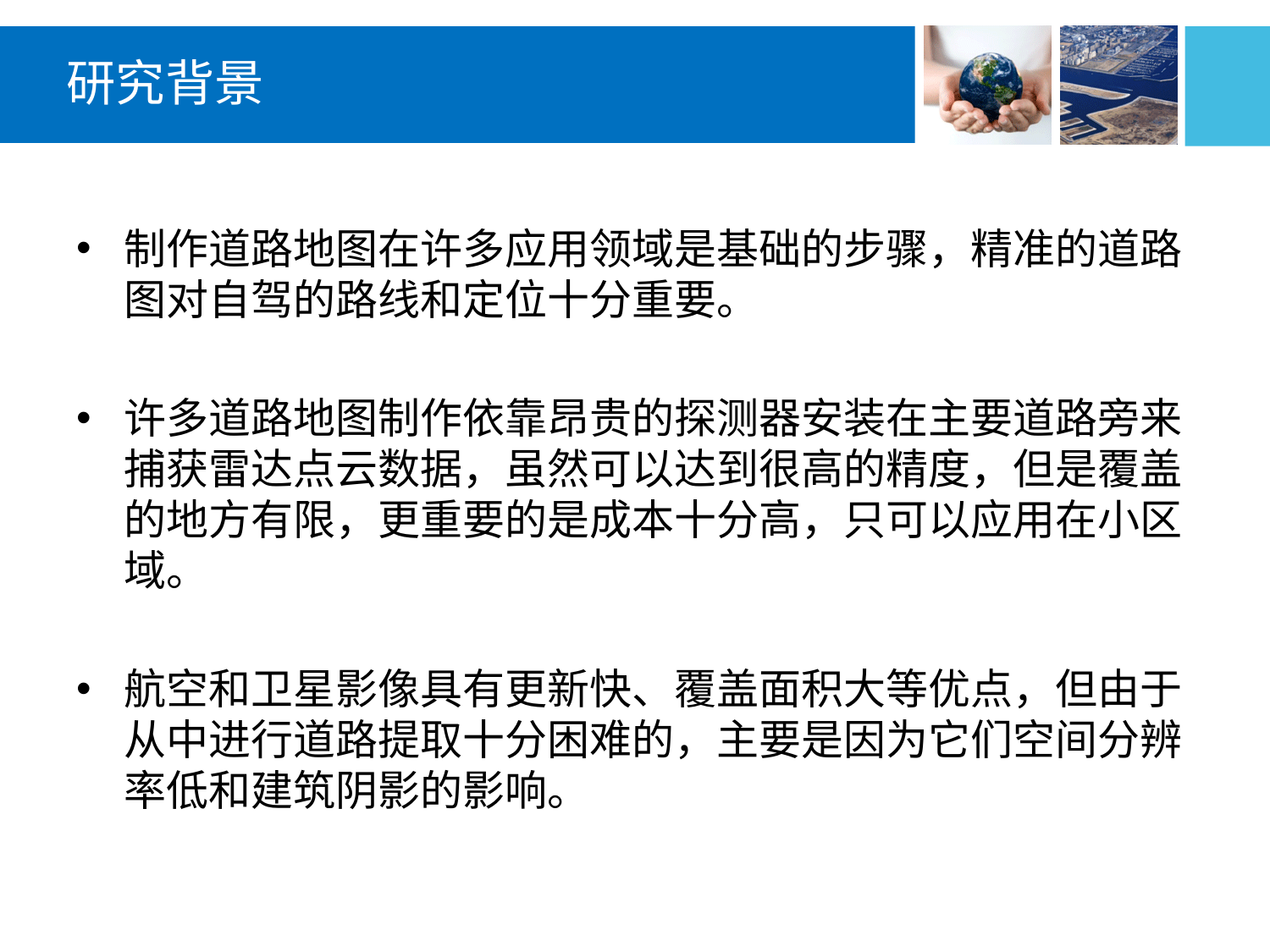

# 研究背景
制作道路地图在许多应用领域是基础的步骤，精准的道路图对自驾的路线和定位十分重要。

许多道路地图制作依靠昂贵的探测器安装在主要道路旁来捕获雷达点云数据，虽然可以达到很高的精度，但是覆盖的地方有限，更重要的是成本十分高，只可以应用在小区域。

航空和卫星影像具有更新快、覆盖面积大等优点，但由于从中进行道路提取十分困难的，主要是因为它们空间分辨率低和建筑阴影的影响。